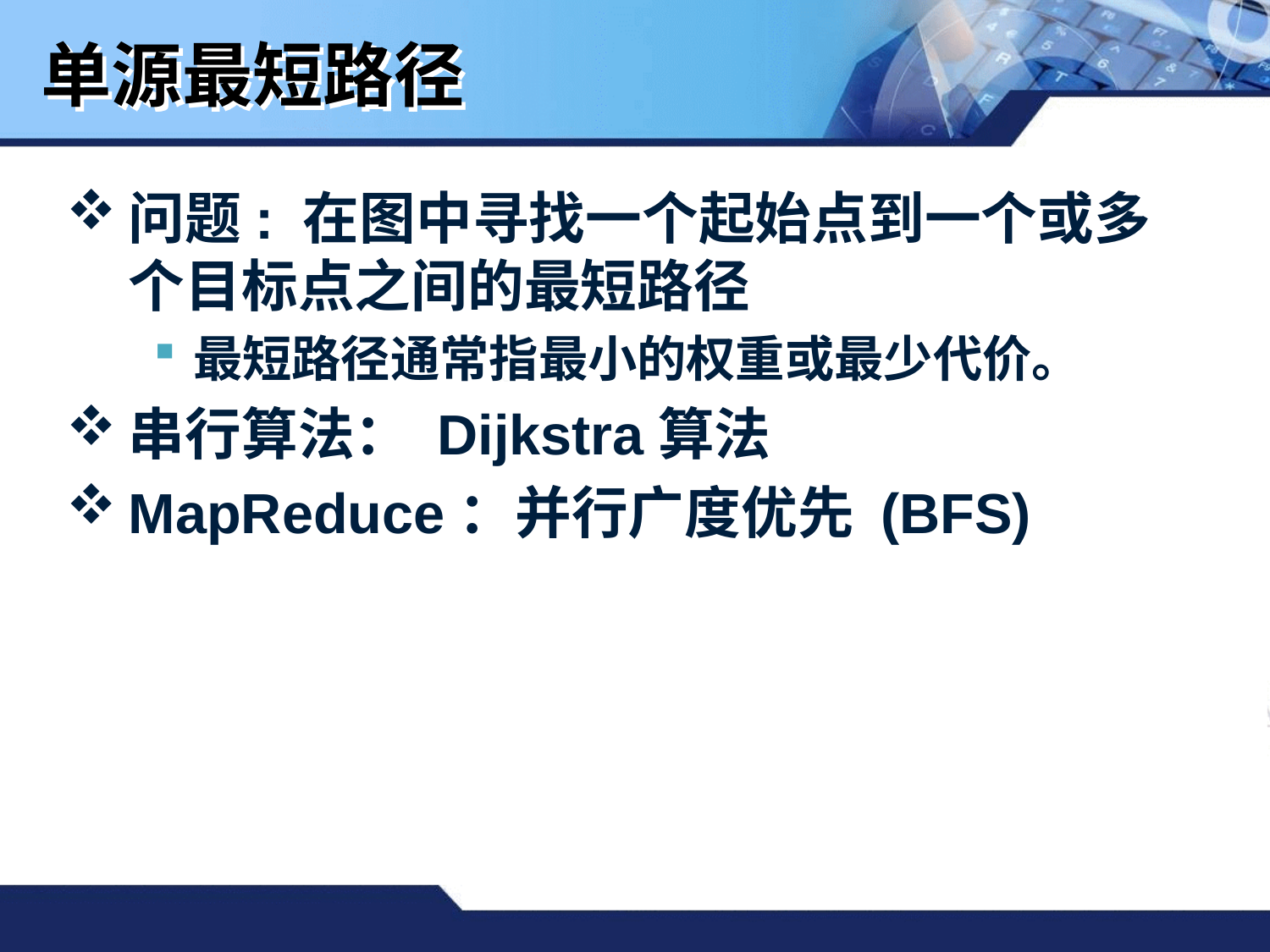

# 单源最短路径
问题: 在图中寻找一个起始点到一个或多个目标点之间的最短路径
最短路径通常指最小的权重或最少代价。
串行算法： Dijkstra算法
MapReduce：并行广度优先 (BFS)